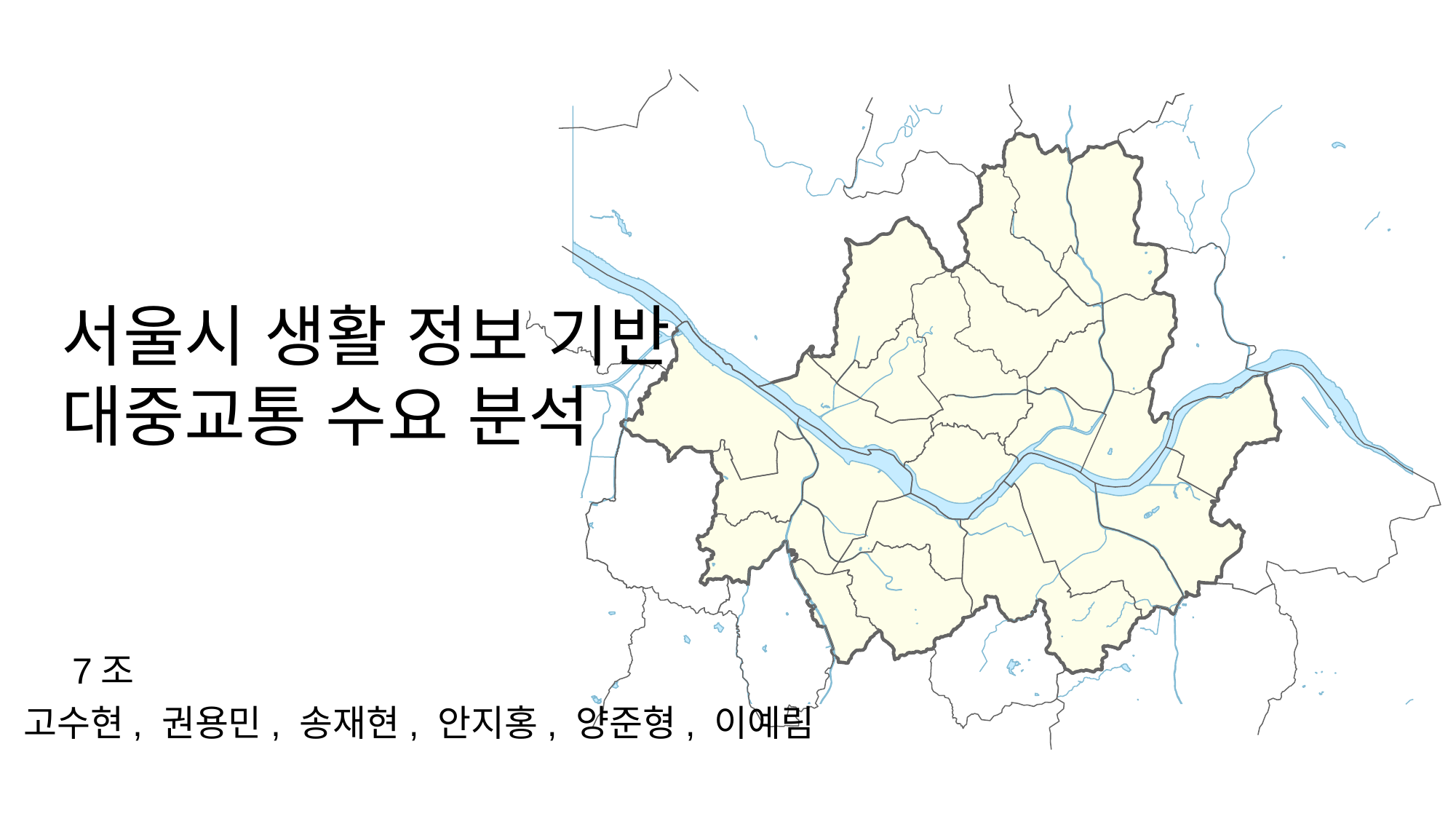

서울시 생활 정보 기반
대중교통 수요 분석
7조
고수현, 권용민, 송재현, 안지홍, 양준형, 이예림